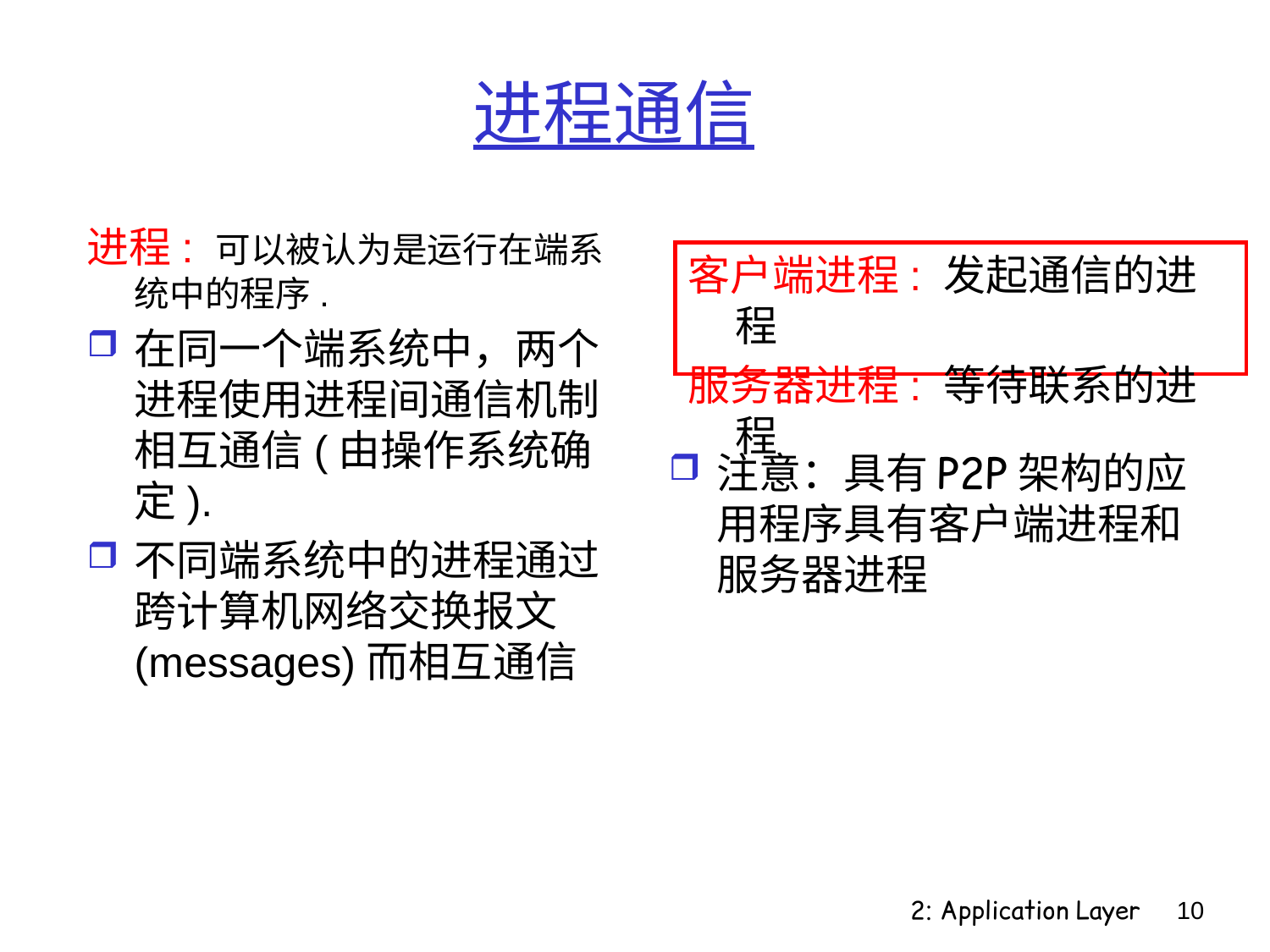

# 进程通信
进程: 可以被认为是运行在端系统中的程序.
在同一个端系统中，两个进程使用进程间通信机制相互通信(由操作系统确定).
不同端系统中的进程通过跨计算机网络交换报文(messages)而相互通信
客户端进程: 发起通信的进程
服务器进程: 等待联系的进程

注意：具有P2P架构的应用程序具有客户端进程和服务器进程
2: Application Layer
10